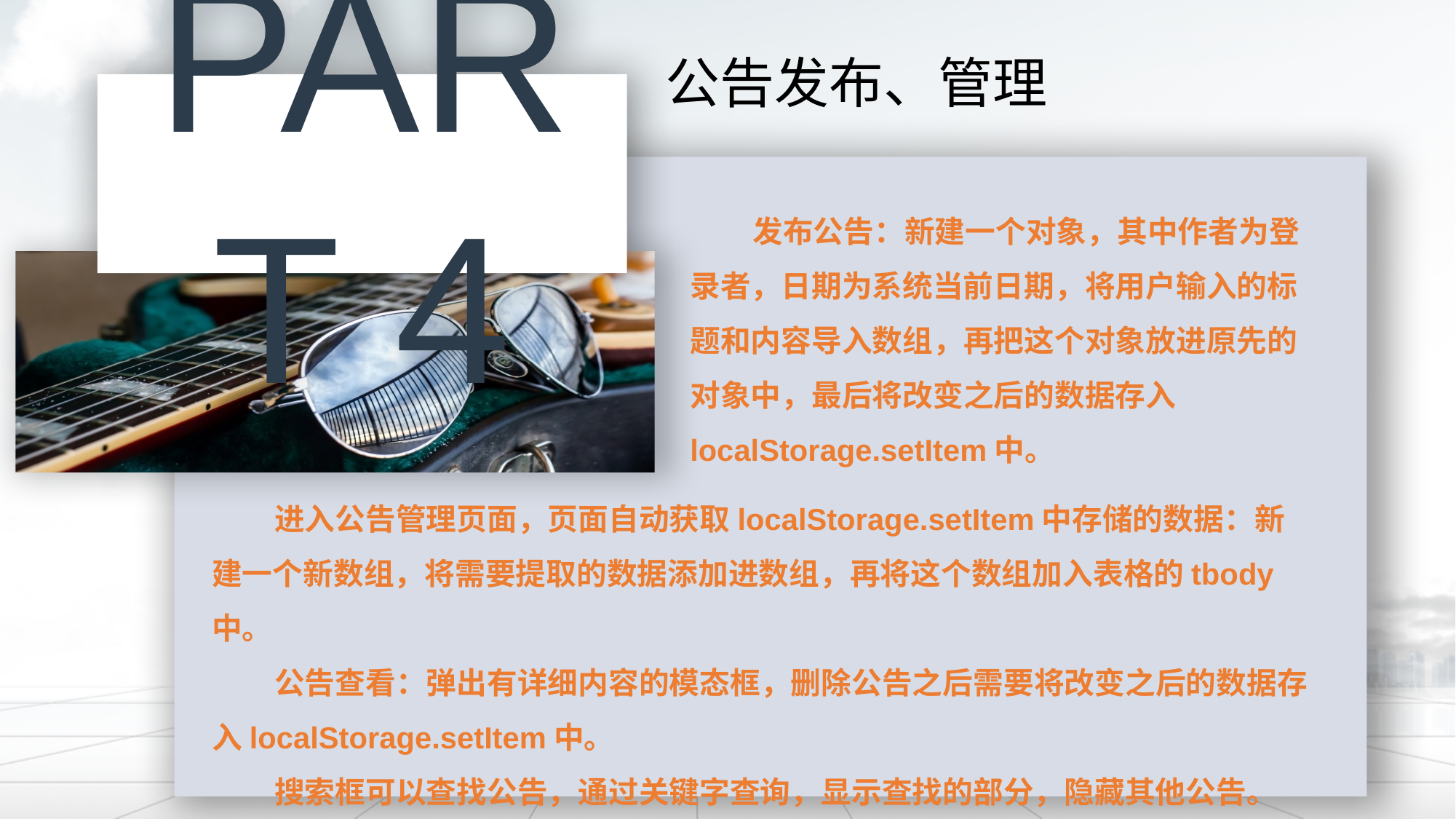

公告发布、管理
PART 4

        发布公告：新建一个对象，其中作者为登录者，日期为系统当前日期，将用户输入的标题和内容导入数组，再把这个对象放进原先的对象中，最后将改变之后的数据存入localStorage.setItem中。

        进入公告管理页面，页面自动获取localStorage.setItem中存储的数据：新建一个新数组，将需要提取的数据添加进数组，再将这个数组加入表格的tbody中。
        公告查看：弹出有详细内容的模态框，删除公告之后需要将改变之后的数据存入localStorage.setItem中。
        搜索框可以查找公告，通过关键字查询，显示查找的部分，隐藏其他公告。